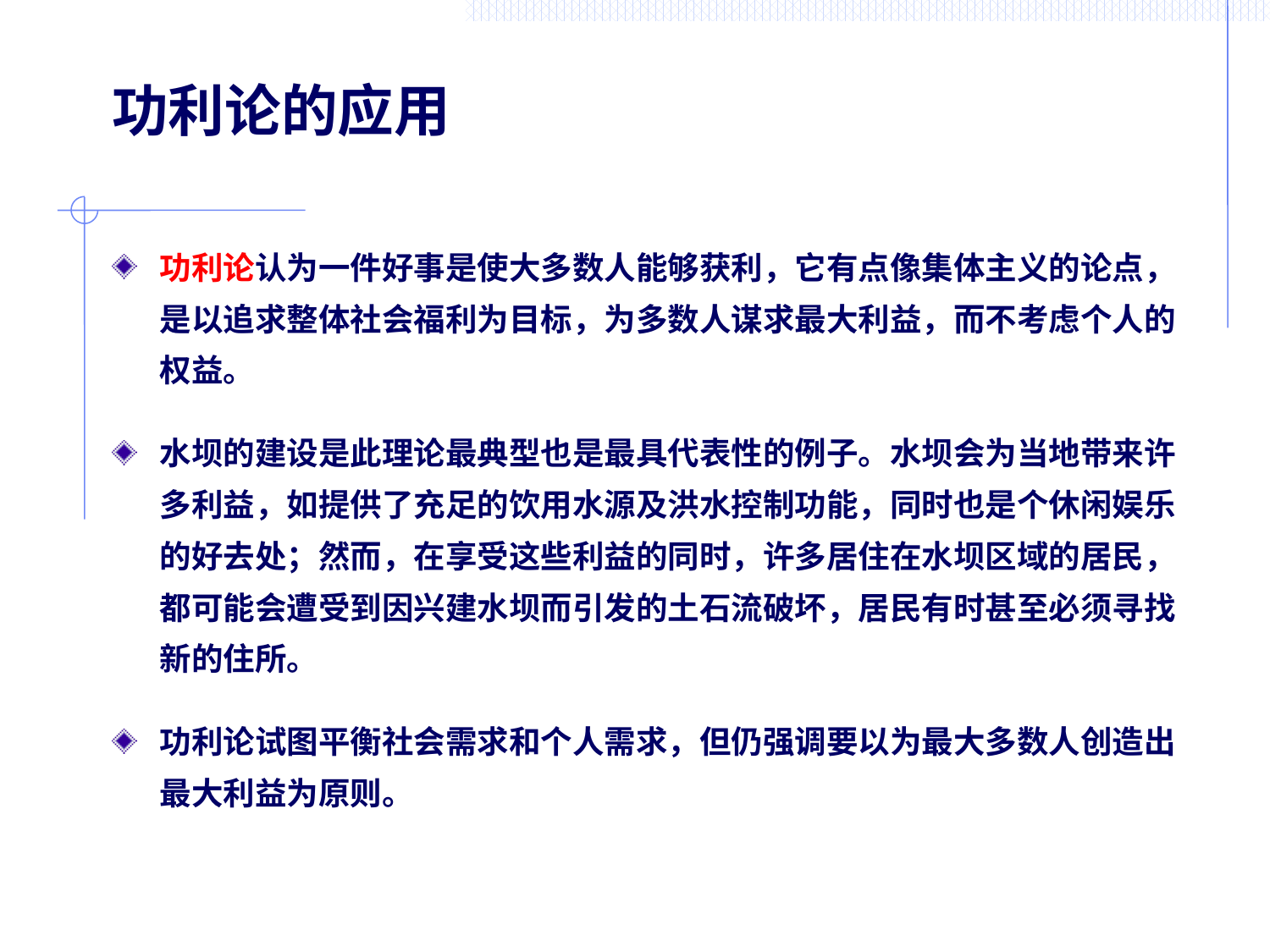

# 功利论的应用
功利论认为一件好事是使大多数人能够获利，它有点像集体主义的论点，是以追求整体社会福利为目标，为多数人谋求最大利益，而不考虑个人的权益。
水坝的建设是此理论最典型也是最具代表性的例子。水坝会为当地带来许多利益，如提供了充足的饮用水源及洪水控制功能，同时也是个休闲娱乐的好去处；然而，在享受这些利益的同时，许多居住在水坝区域的居民，都可能会遭受到因兴建水坝而引发的土石流破坏，居民有时甚至必须寻找新的住所。
功利论试图平衡社会需求和个人需求，但仍强调要以为最大多数人创造出最大利益为原则。